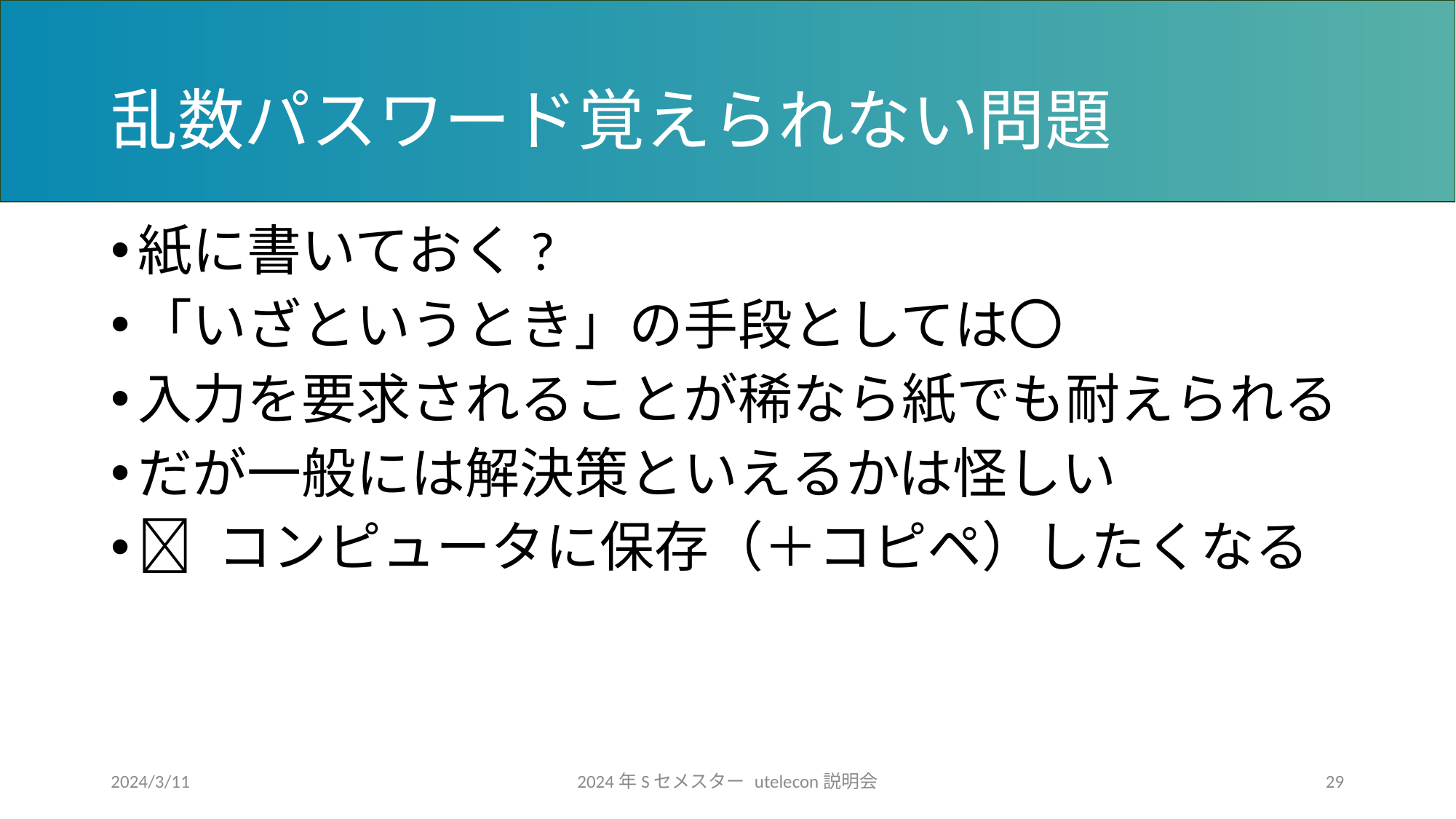

# 乱数パスワード覚えられない問題
紙に書いておく?
「いざというとき」の手段としては〇
入力を要求されることが稀なら紙でも耐えられる
だが一般には解決策といえるかは怪しい
⇒ コンピュータに保存（＋コピペ）したくなる
2024/3/11
2024年Sセメスター utelecon説明会
29